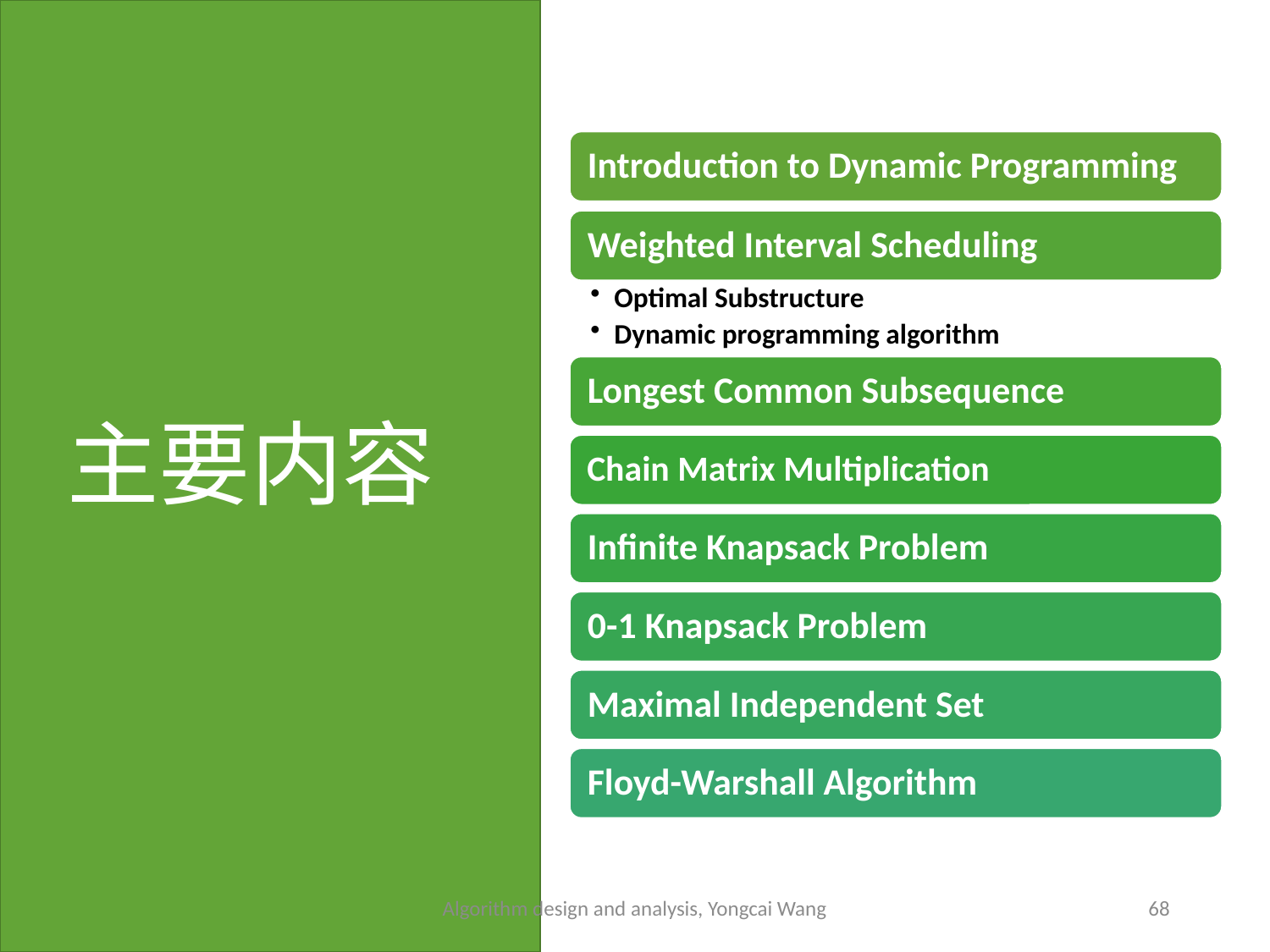

Introduction to Dynamic Programming
Weighted Interval Scheduling
Optimal Substructure
Dynamic programming algorithm
Longest Common Subsequence
Chain Matrix Multiplication
Infinite Knapsack Problem
0-1 Knapsack Problem
Maximal Independent Set
Floyd-Warshall Algorithm
# 主要内容
Algorithm design and analysis, Yongcai Wang
68